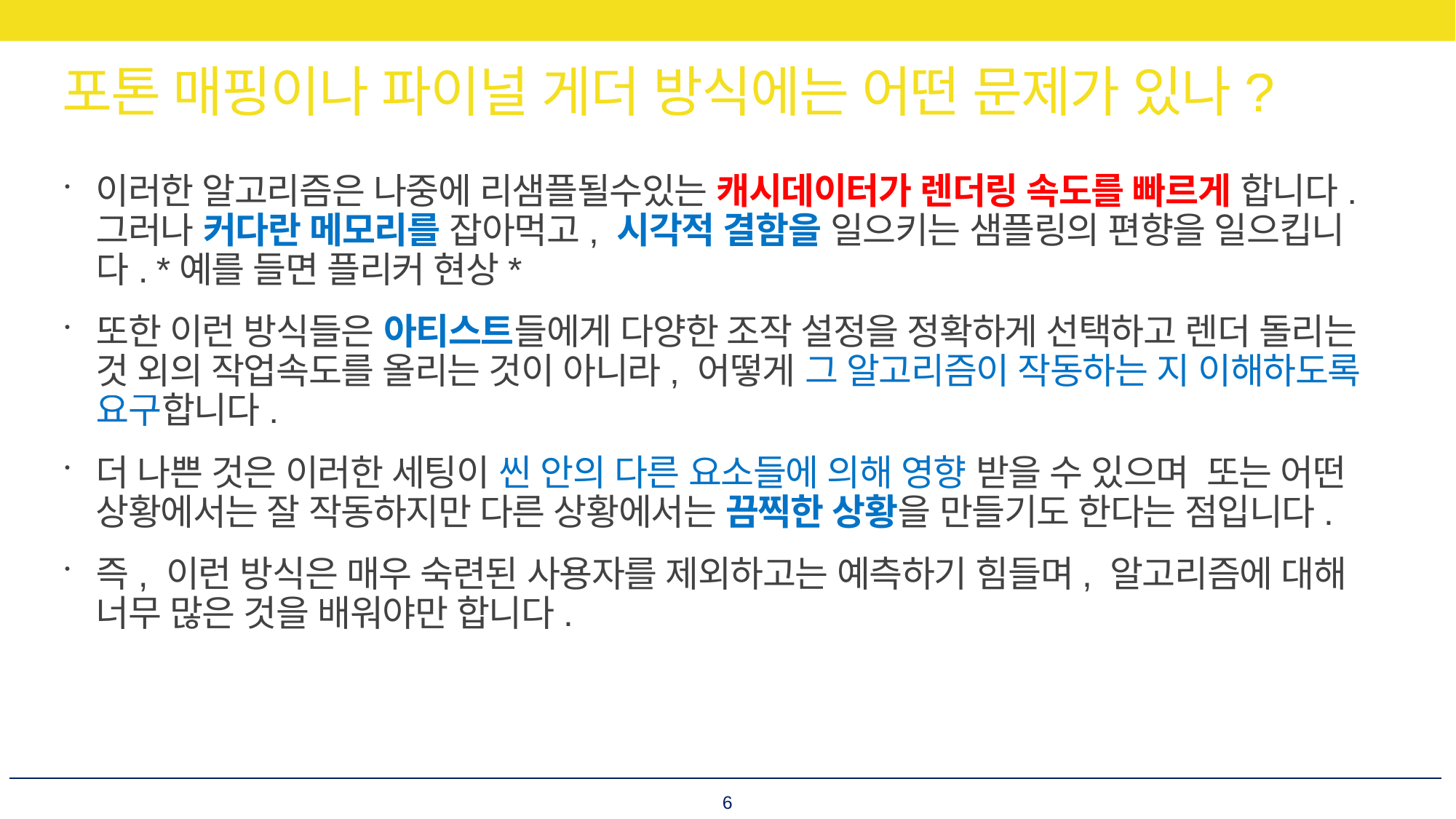

# 포톤 매핑이나 파이널 게더 방식에는 어떤 문제가 있나?
이러한 알고리즘은 나중에 리샘플될수있는 캐시데이터가 렌더링 속도를 빠르게 합니다. 그러나 커다란 메모리를 잡아먹고, 시각적 결함을 일으키는 샘플링의 편향을 일으킵니다. *예를 들면 플리커 현상*

또한 이런 방식들은 아티스트들에게 다양한 조작 설정을 정확하게 선택하고 렌더 돌리는 것 외의 작업속도를 올리는 것이 아니라, 어떻게 그 알고리즘이 작동하는 지 이해하도록 요구합니다.

더 나쁜 것은 이러한 세팅이 씬 안의 다른 요소들에 의해 영향 받을 수 있으며  또는 어떤 상황에서는 잘 작동하지만 다른 상황에서는 끔찍한 상황을 만들기도 한다는 점입니다.

즉, 이런 방식은 매우 숙련된 사용자를 제외하고는 예측하기 힘들며, 알고리즘에 대해 너무 많은 것을 배워야만 합니다.

6